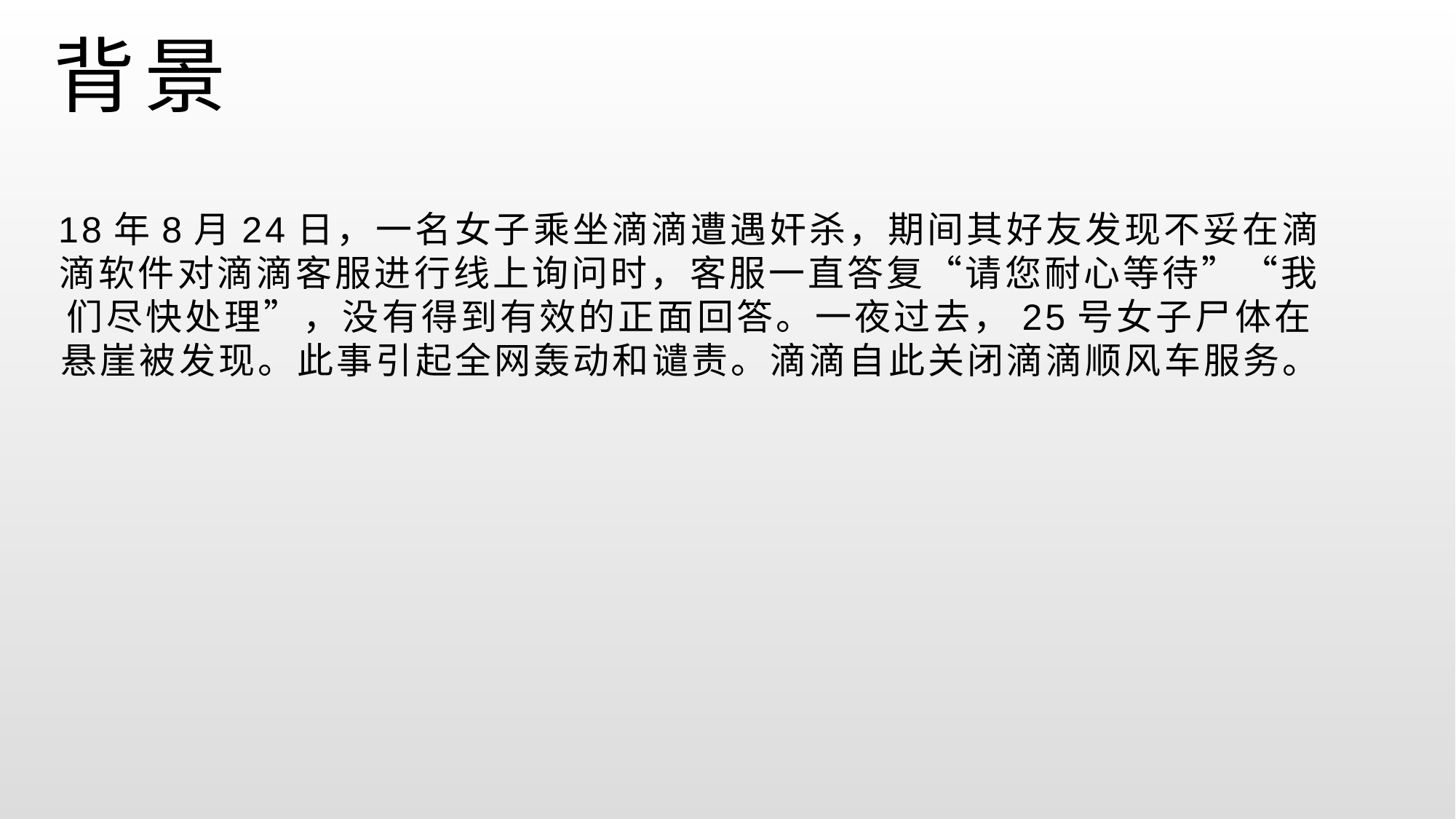

# 背景
18年8月24日，一名女子乘坐滴滴遭遇奸杀，期间其好友发现不妥在滴滴软件对滴滴客服进行线上询问时，客服一直答复“请您耐心等待”“我们尽快处理”，没有得到有效的正面回答。一夜过去，25号女子尸体在悬崖被发现。此事引起全网轰动和谴责。滴滴自此关闭滴滴顺风车服务。